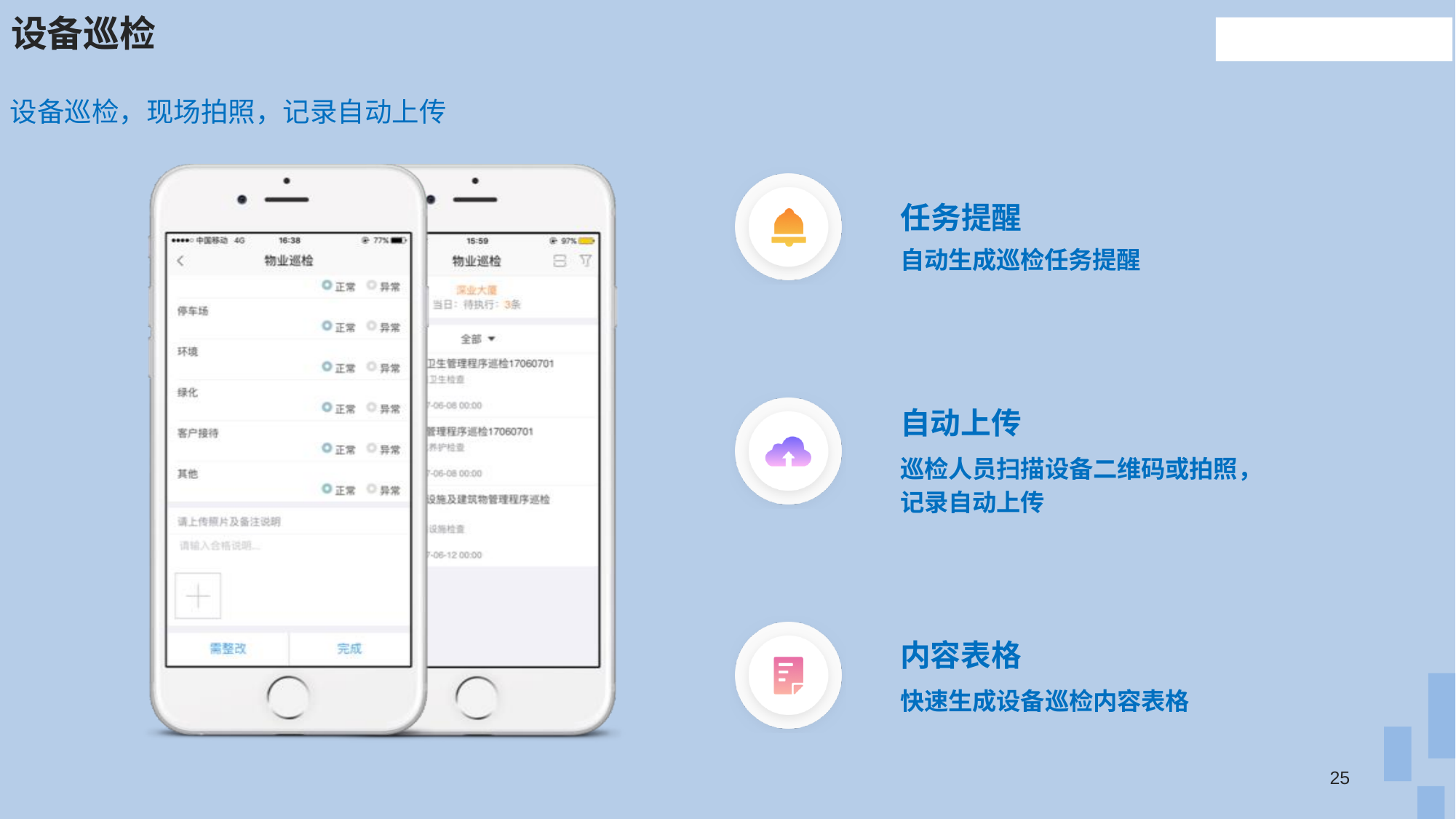

# 设备巡检

设备巡检，现场拍照，记录自动上传

任务提醒
自动生成巡检任务提醒
自动上传
巡检人员扫描设备二维码或拍照， 记录自动上传

内容表格
快速生成设备巡检内容表格
25